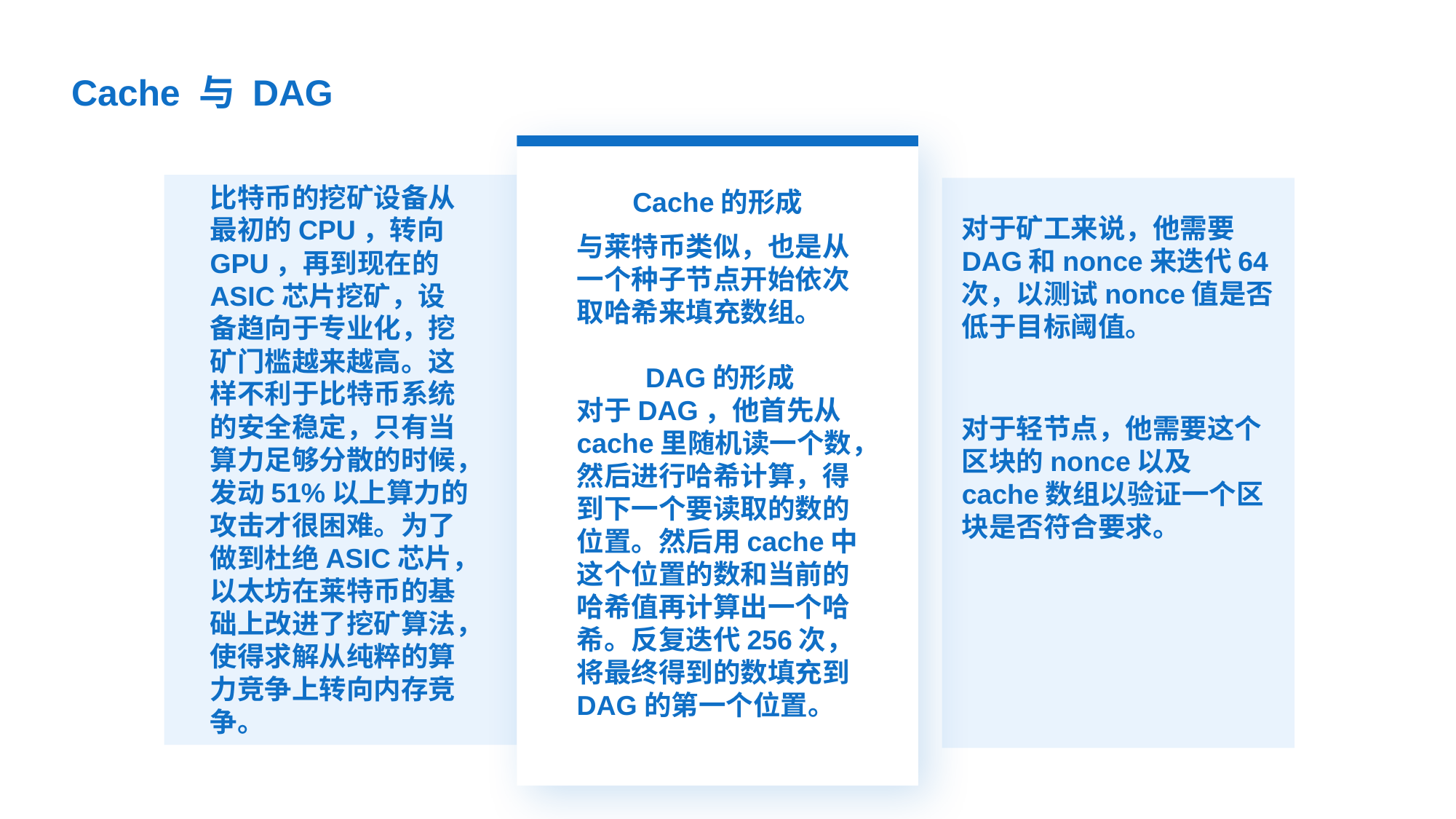

Cache 与 DAG

比特币的挖矿设备从最初的CPU，转向GPU，再到现在的ASIC芯片挖矿，设备趋向于专业化，挖矿门槛越来越高。这样不利于比特币系统的安全稳定，只有当算力足够分散的时候，发动51%以上算力的攻击才很困难。为了做到杜绝ASIC芯片，以太坊在莱特币的基础上改进了挖矿算法，使得求解从纯粹的算力竞争上转向内存竞争。

Cache的形成
对于矿工来说，他需要DAG和nonce来迭代64次，以测试nonce值是否低于目标阈值。
与莱特币类似，也是从一个种子节点开始依次取哈希来填充数组。

         DAG的形成
对于DAG，他首先从cache里随机读一个数，然后进行哈希计算，得到下一个要读取的数的位置。然后用cache中这个位置的数和当前的哈希值再计算出一个哈希。反复迭代256次，将最终得到的数填充到DAG的第一个位置。
对于轻节点，他需要这个区块的nonce以及cache数组以验证一个区块是否符合要求。